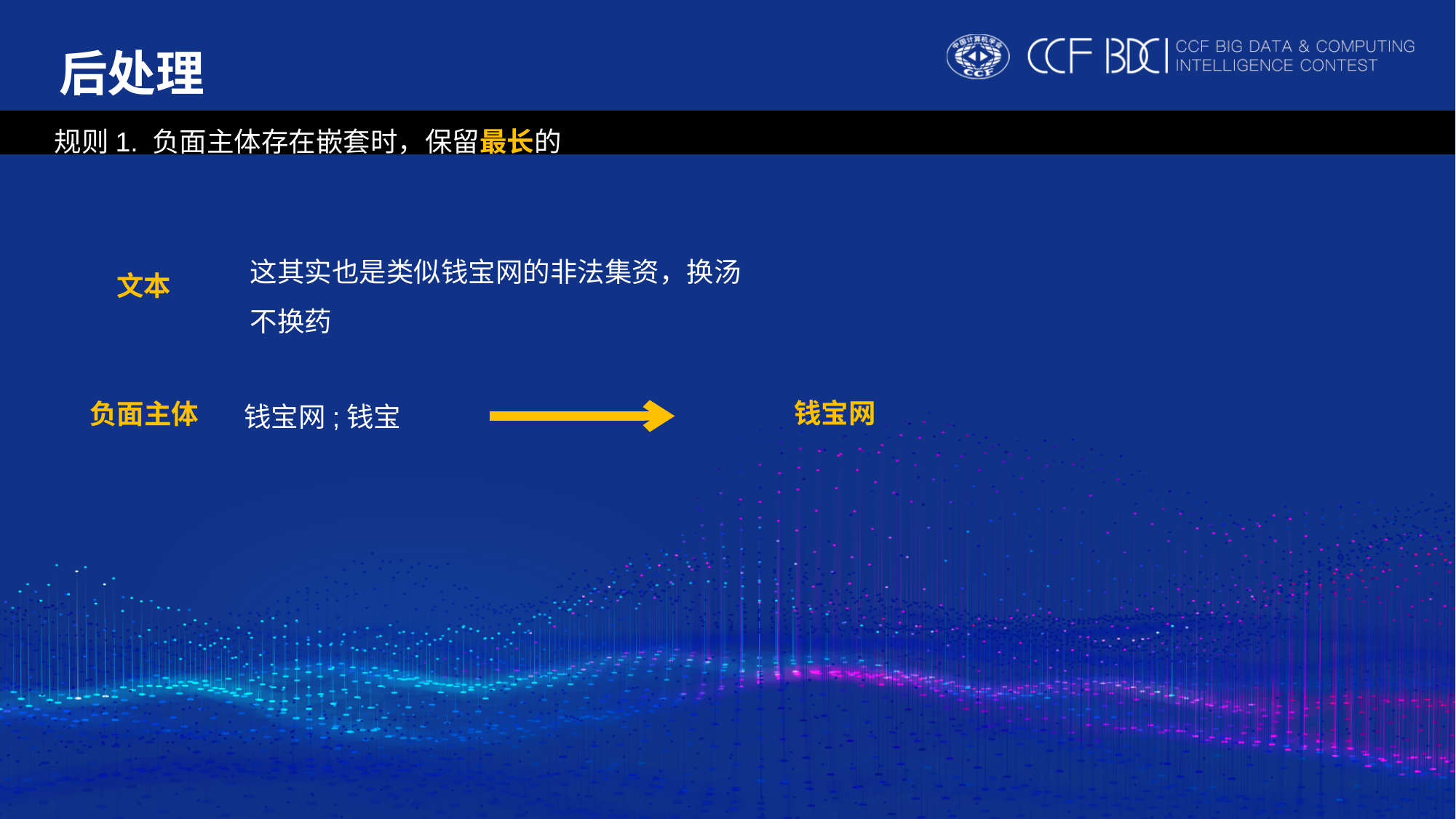

后处理
      规则1. 负面主体存在嵌套时，保留最长的
这其实也是类似钱宝网的非法集资，换汤不换药
文本
钱宝网
负面主体
钱宝网;钱宝